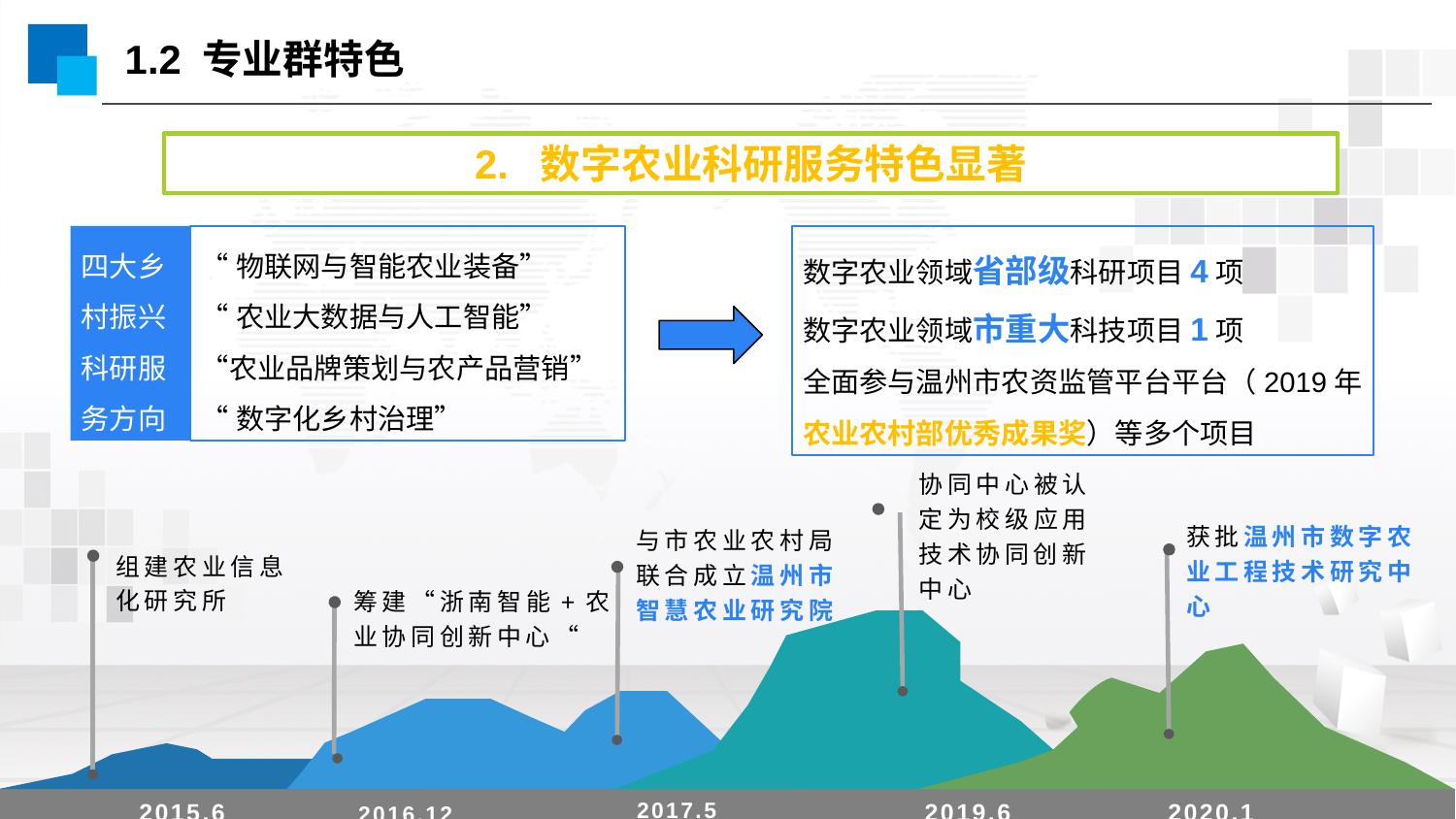

1.2 专业群特色
2.  数字农业科研服务特色显著
四大乡村振兴科研服务方向
“物联网与智能农业装备”
“农业大数据与人工智能”
“农业品牌策划与农产品营销”
“数字化乡村治理”
数字农业领域省部级科研项目4项
数字农业领域市重大科技项目1项
全面参与温州市农资监管平台平台（2019年农业农村部优秀成果奖）等多个项目

协同中心被认定为校级应用技术协同创新中心

与市农业农村局联合成立温州市智慧农业研究院
获批温州市数字农业工程技术研究中心
筹建“浙南智能+农业协同创新中心“

组建农业信息化研究所

2017.5
2015.6
2019.6
2020.1

2016.12